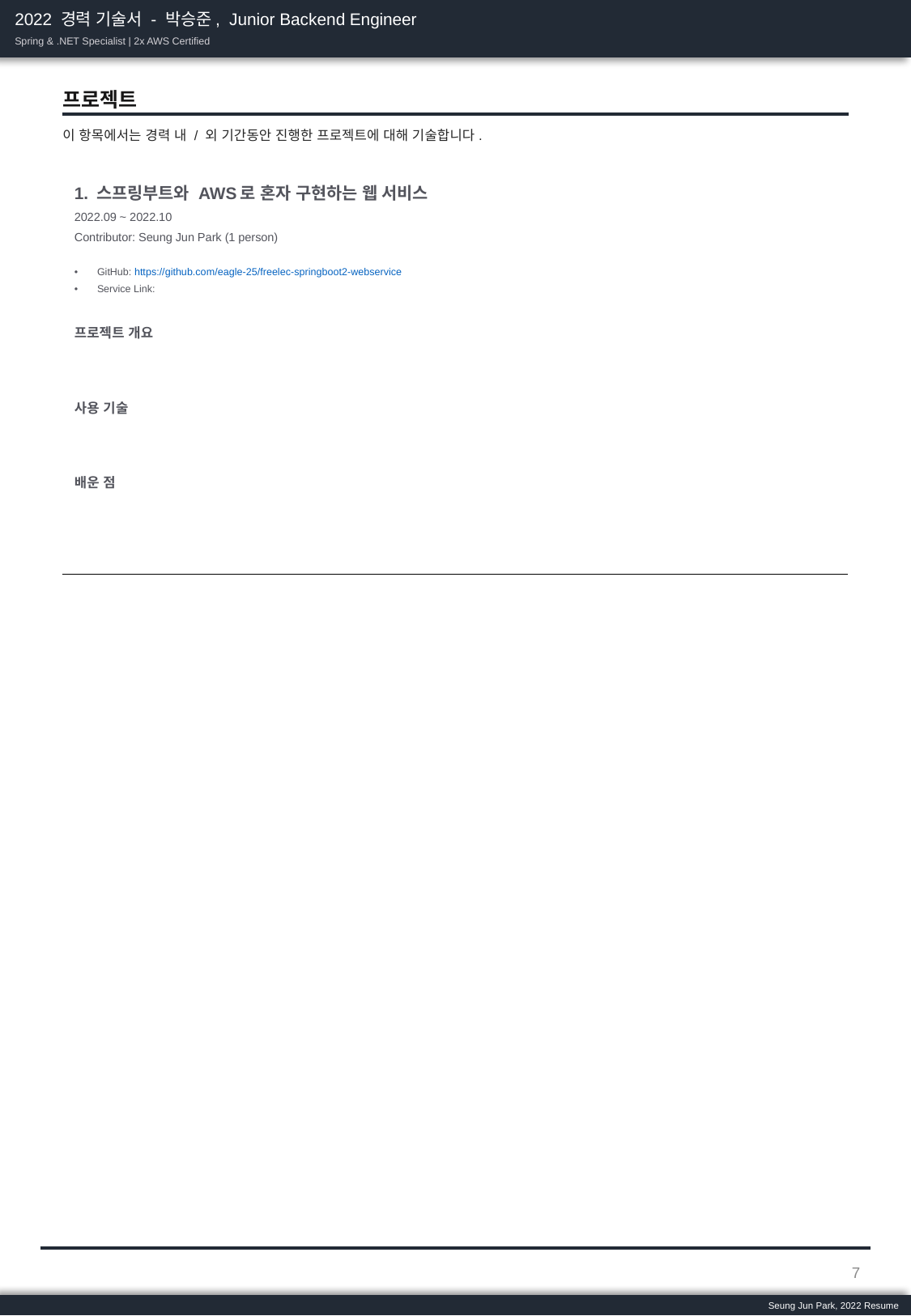

2022 경력 기술서 - 박승준,  Junior Backend Engineer
Spring & .NET Specialist | 2x AWS Certified
프로젝트
이 항목에서는 경력 내 / 외 기간동안 진행한 프로젝트에 대해 기술합니다.
| 1. 스프링부트와 AWS로 혼자 구현하는 웹 서비스 2022.09 ~ 2022.10 Contributor: Seung Jun Park (1 person) GitHub: https://github.com/eagle-25/freelec-springboot2-webservice Service Link: 프로젝트 개요 사용 기술 배운 점 |
| --- |
7

Seung Jun Park, 2022 Resume